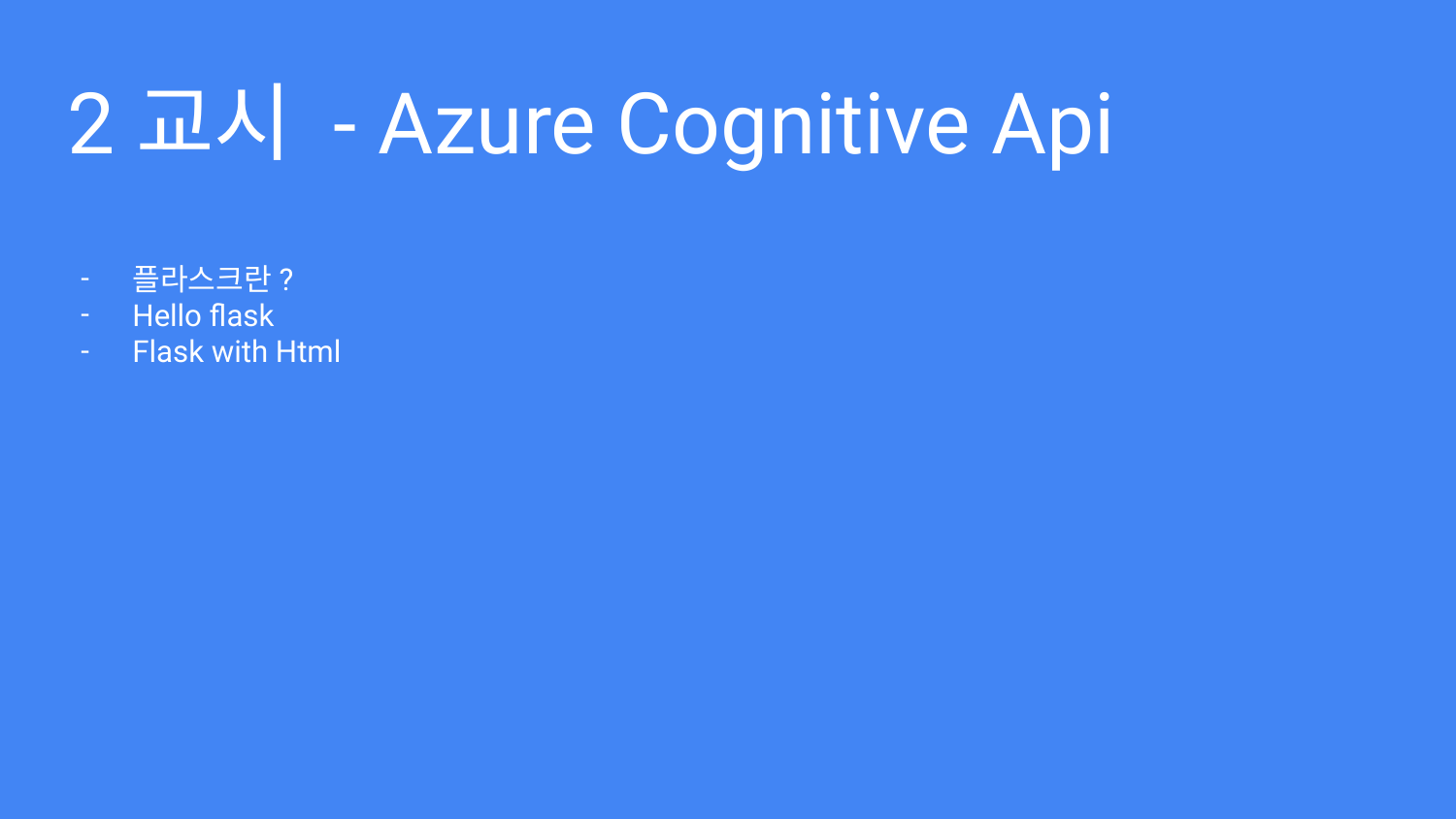

# 2교시 - Azure Cognitive Api
플라스크란?
Hello flask
Flask with Html